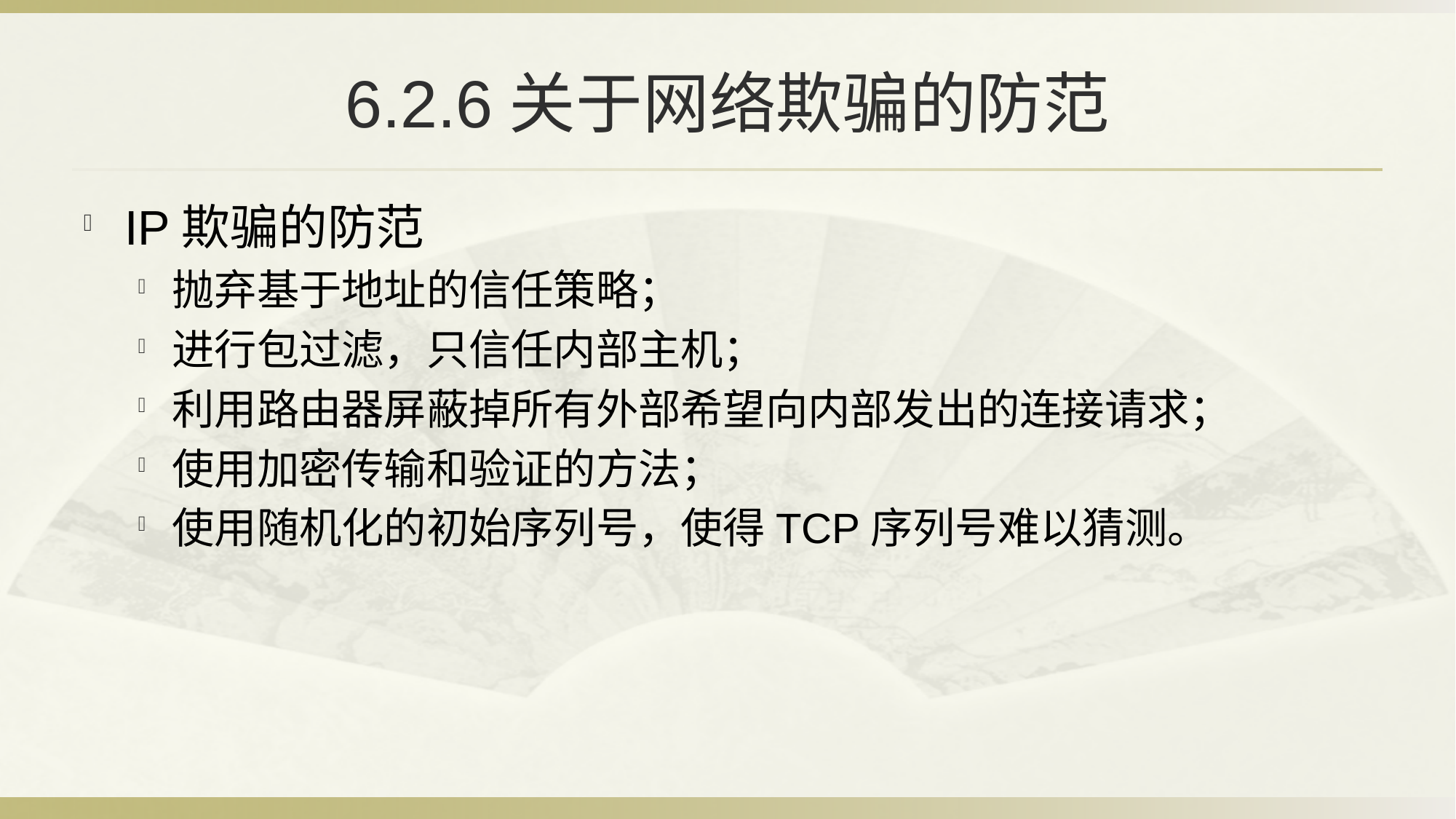

# 6.2.6关于网络欺骗的防范
IP欺骗的防范
抛弃基于地址的信任策略；
进行包过滤，只信任内部主机；
利用路由器屏蔽掉所有外部希望向内部发出的连接请求；
使用加密传输和验证的方法；
使用随机化的初始序列号，使得TCP序列号难以猜测。